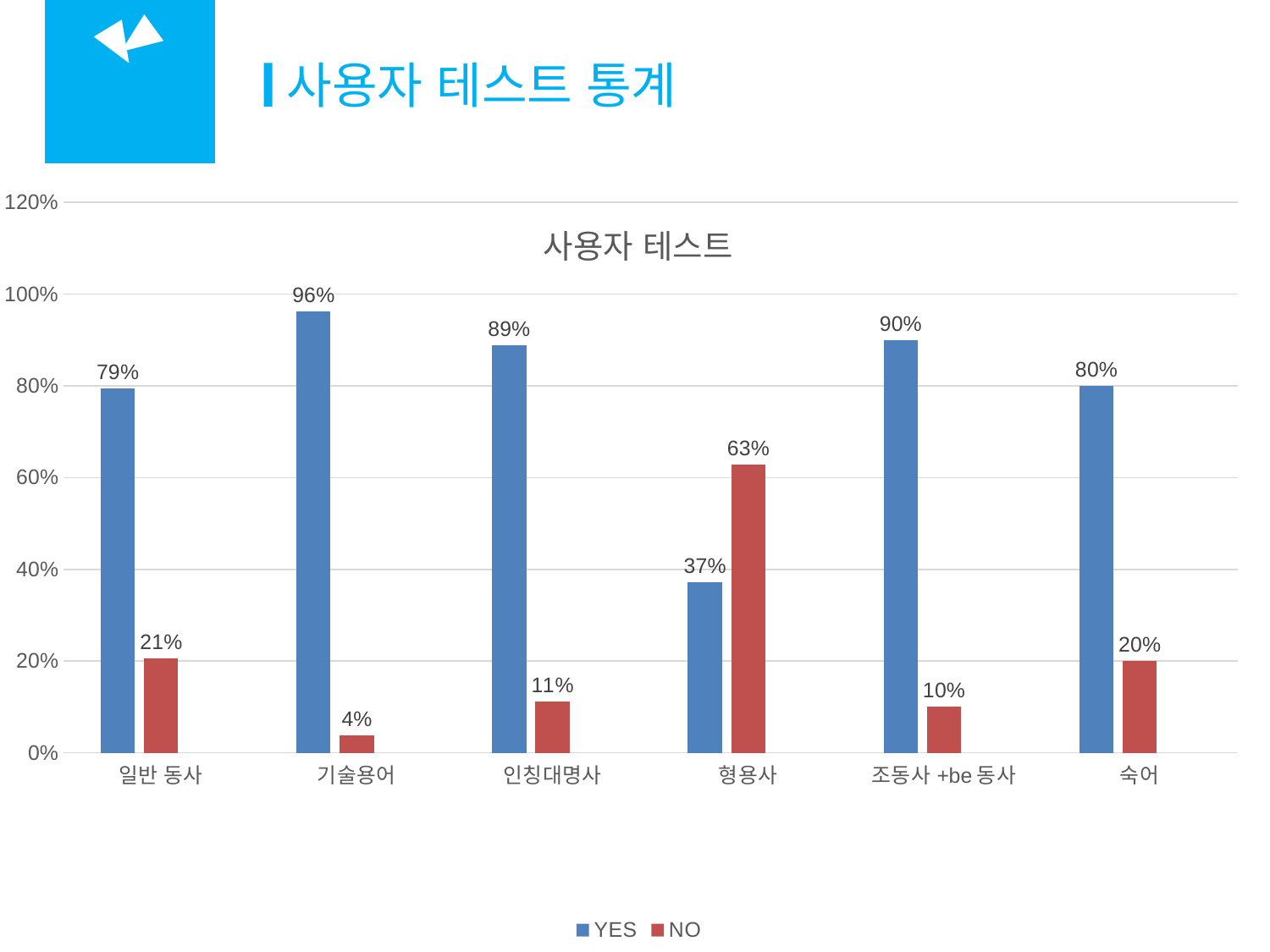

사용자 테스트 통계

02
개발 현황

### Chart: 사용자 테스트

| Category | YES | NO | 세로 막대형2 |
|---|---|---|---|
| 일반 동사 | 0.7941176471 | 0.2058823529 | None |
| 기술용어 | 0.962962963 | 0.03703703704 | None |
| 인칭대명사 | 0.8888888889 | 0.1111111111 | None |
| 형용사 | 0.3714285714 | 0.6285714286 | None |
| 조동사+be동사 | 0.9 | 0.1 | None |
| 숙어 | 0.8 | 0.2 | None |